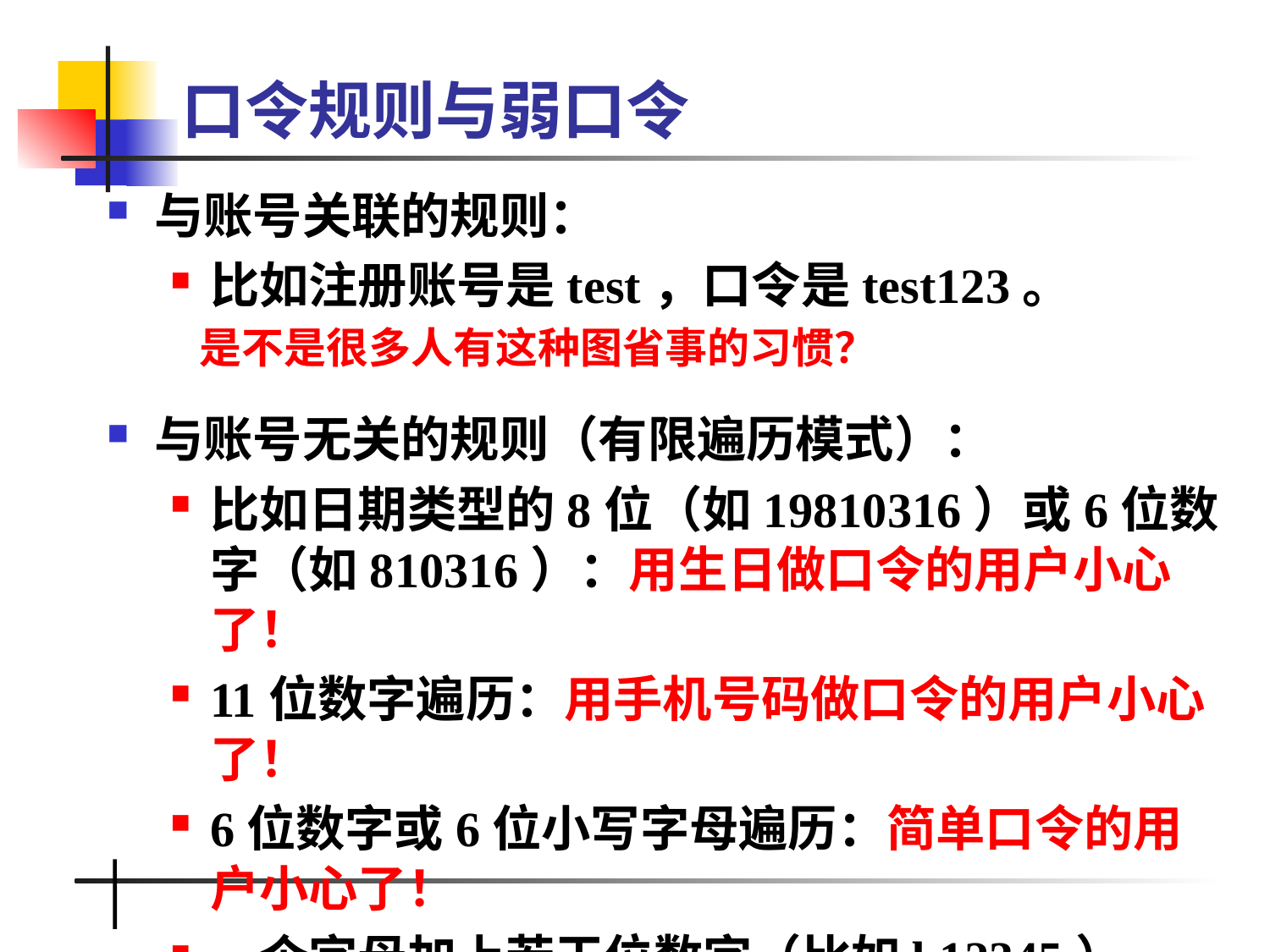

# 口令规则与弱口令
与账号关联的规则：
比如注册账号是test，口令是test123。

与账号无关的规则（有限遍历模式）：
比如日期类型的8位（如19810316）或6位数字（如810316）：用生日做口令的用户小心了！
11位数字遍历：用手机号码做口令的用户小心了！
6位数字或6位小写字母遍历：简单口令的用户小心了！
一个字母加上若干位数字（比如b12345）

是不是很多人有这种图省事的习惯？